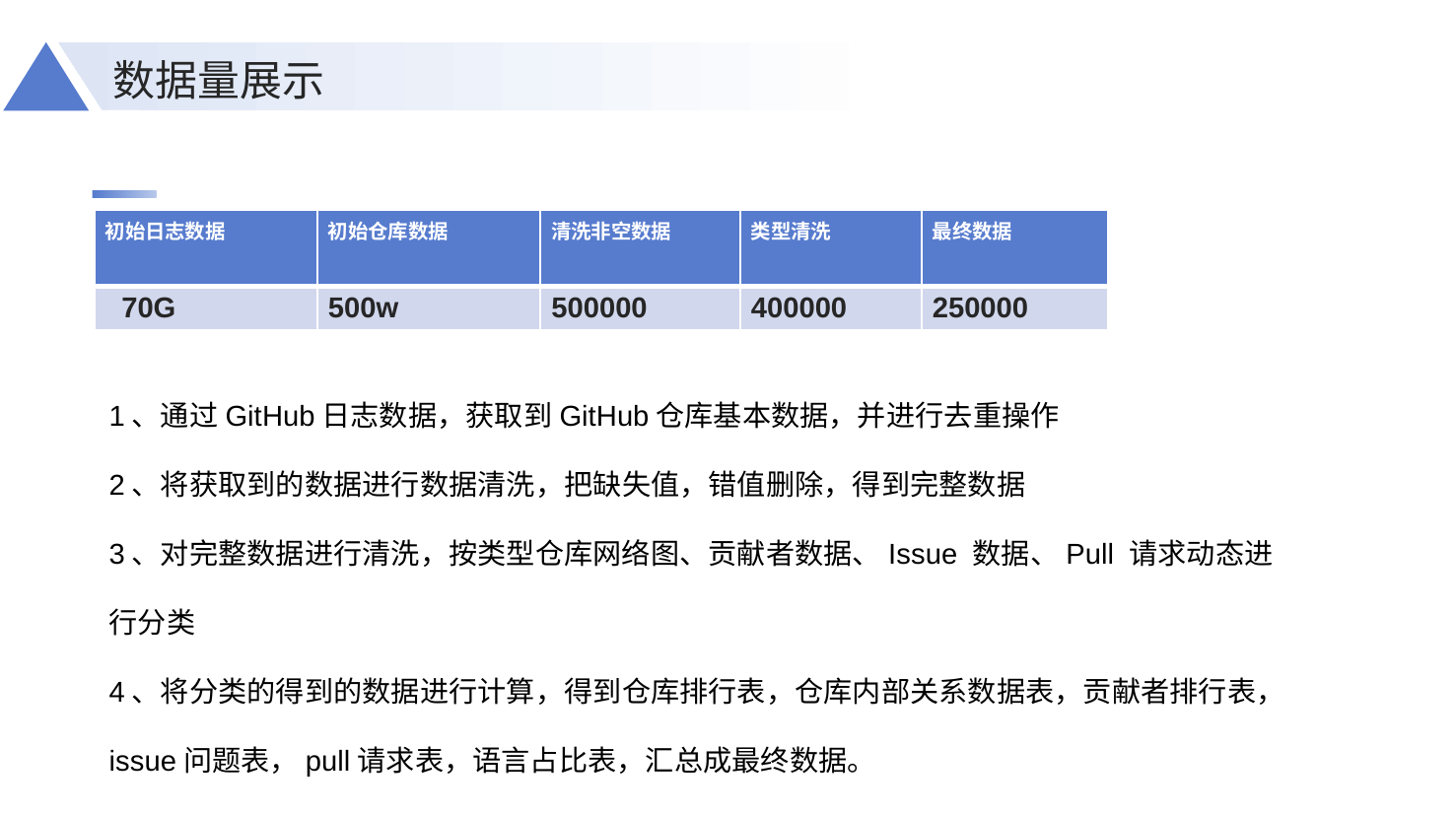

数据量展示

| 初始日志数据 | 初始仓库数据 | 清洗非空数据 | 类型清洗 | 最终数据 |
| --- | --- | --- | --- | --- |
| 70G | 500w | 500000 | 400000 | 250000 |
1、通过GitHub日志数据，获取到GitHub仓库基本数据，并进行去重操作
2、将获取到的数据进行数据清洗，把缺失值，错值删除，得到完整数据
3、对完整数据进行清洗，按类型仓库网络图、贡献者数据、Issue 数据、Pull 请求动态进行分类
4、将分类的得到的数据进行计算，得到仓库排行表，仓库内部关系数据表，贡献者排行表，issue问题表，pull请求表，语言占比表，汇总成最终数据。